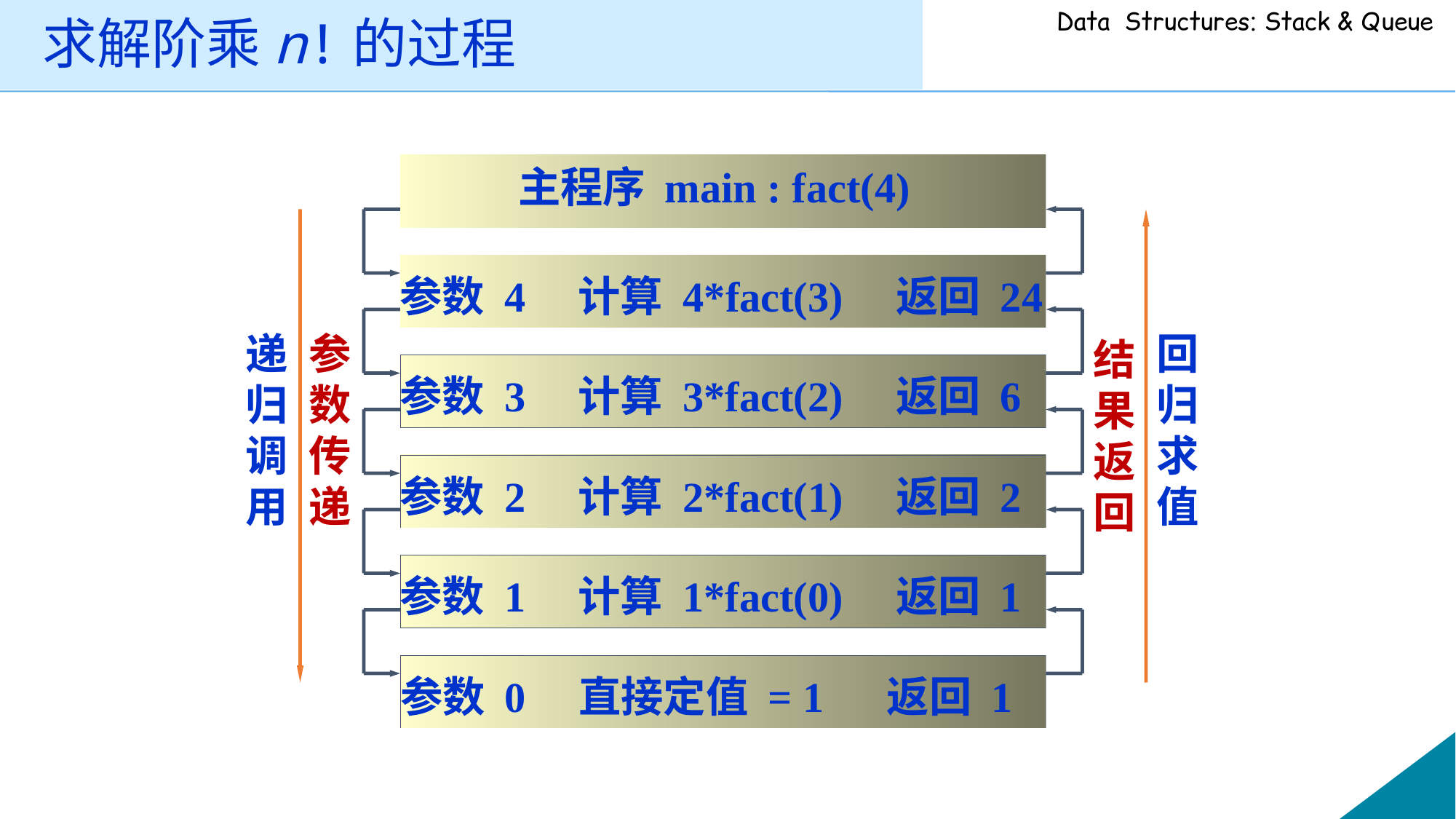

# 求解阶乘n!的过程

主程序 main : fact(4)

参数 4    计算 4*fact(3)    返回 24

递归调用
参数传递
回归求值
结果返回

参数 3    计算 3*fact(2)    返回 6

参数 2    计算 2*fact(1)    返回 2

参数 1    计算 1*fact(0)    返回 1

参数 0    直接定值 = 1     返回 1